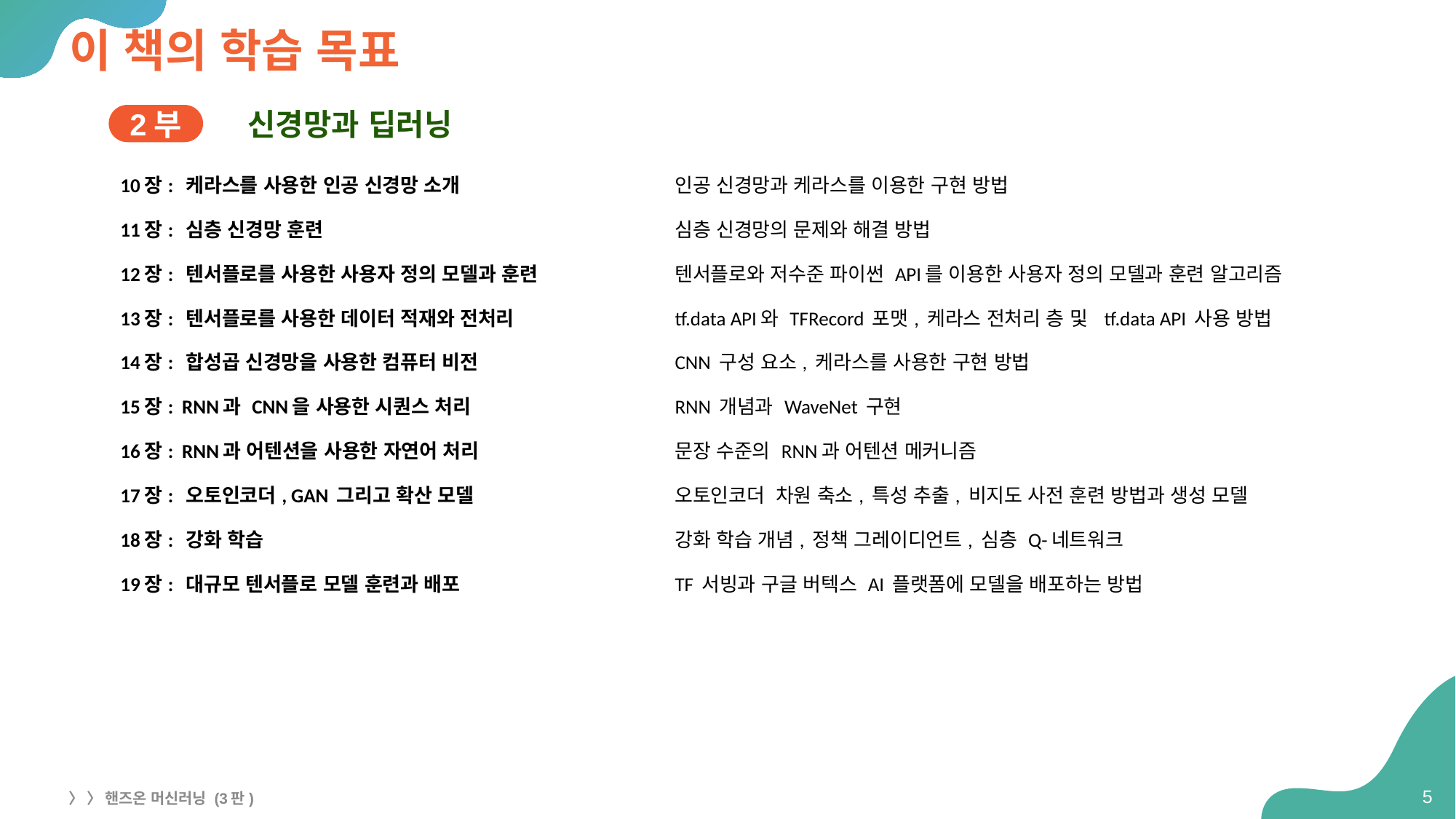

# 이 책의 학습 목표
신경망과 딥러닝
2부
| 10장: 케라스를 사용한 인공 신경망 소개 | 인공 신경망과 케라스를 이용한 구현 방법 |
| --- | --- |
| 11장: 심층 신경망 훈련 | 심층 신경망의 문제와 해결 방법 |
| 12장: 텐서플로를 사용한 사용자 정의 모델과 훈련 | 텐서플로와 저수준 파이썬 API를 이용한 사용자 정의 모델과 훈련 알고리즘 |
| 13장: 텐서플로를 사용한 데이터 적재와 전처리 | tf.data API와 TFRecord 포맷, 케라스 전처리 층 및 tf.data API 사용 방법 |
| 14장: 합성곱 신경망을 사용한 컴퓨터 비전 | CNN 구성 요소, 케라스를 사용한 구현 방법 |
| 15장: RNN과 CNN을 사용한 시퀀스 처리 | RNN 개념과 WaveNet 구현 |
| 16장: RNN과 어텐션을 사용한 자연어 처리 | 문장 수준의 RNN과 어텐션 메커니즘 |
| 17장: 오토인코더, GAN 그리고 확산 모델 | 오토인코더 차원 축소, 특성 추출, 비지도 사전 훈련 방법과 생성 모델 |
| 18장: 강화 학습 | 강화 학습 개념, 정책 그레이디언트, 심층 Q-네트워크 |
| 19장: 대규모 텐서플로 모델 훈련과 배포 | TF 서빙과 구글 버텍스 AI 플랫폼에 모델을 배포하는 방법 |
5
〉 〉 핸즈온 머신러닝 (3판)